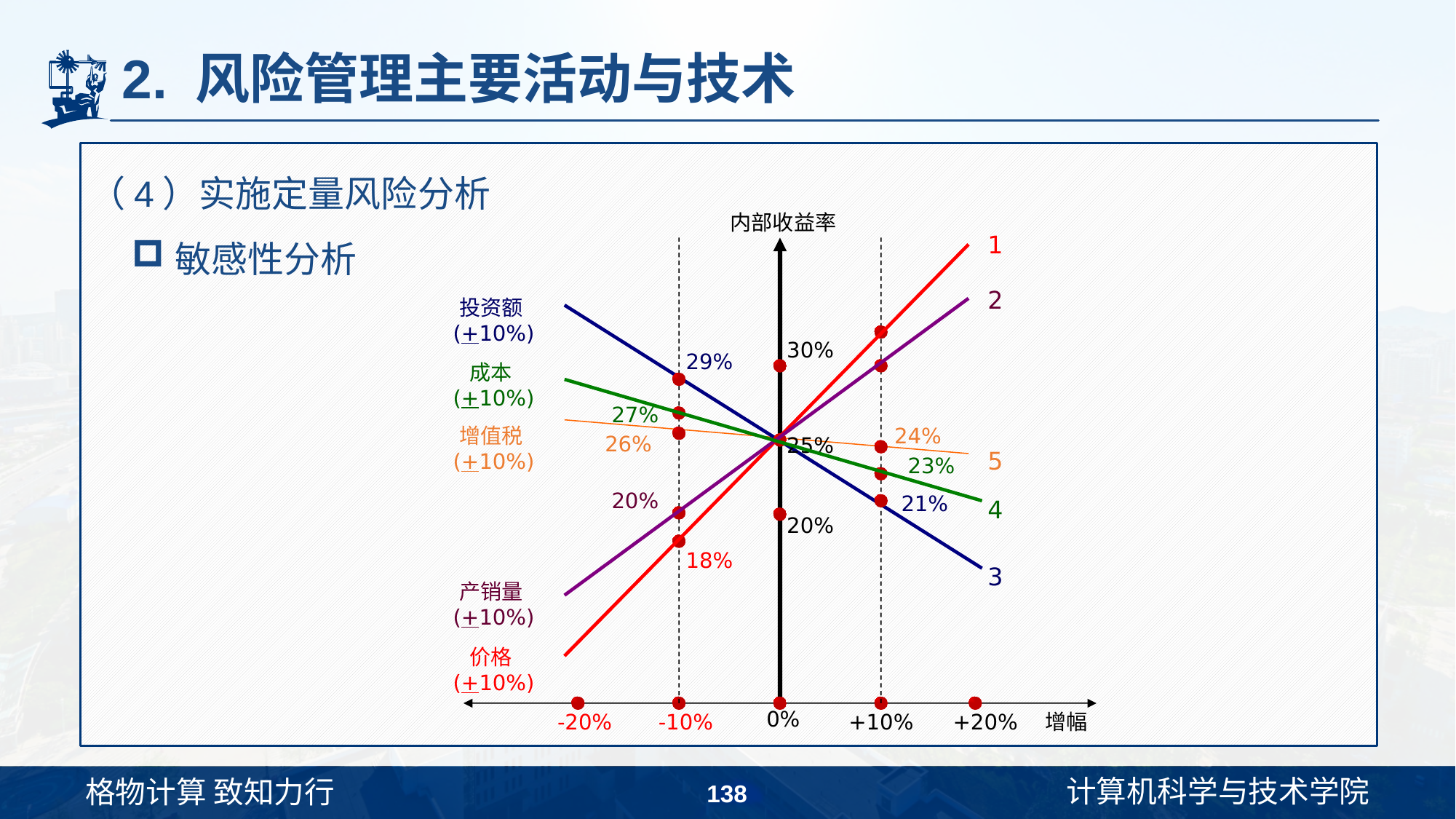

# 2. 风险管理主要活动与技术
（4）实施定量风险分析
敏感性分析
内部收益率
1

2
投资额(+10%)

30%
29%
成本(+10%)

27%

24%
增值税(+10%)

26%

25%

5
23%

20%
21%
4

20%

18%
3
产销量(+10%)
价格(+10%)

0%

-20%
-10%
+10%
+20%
增幅
138